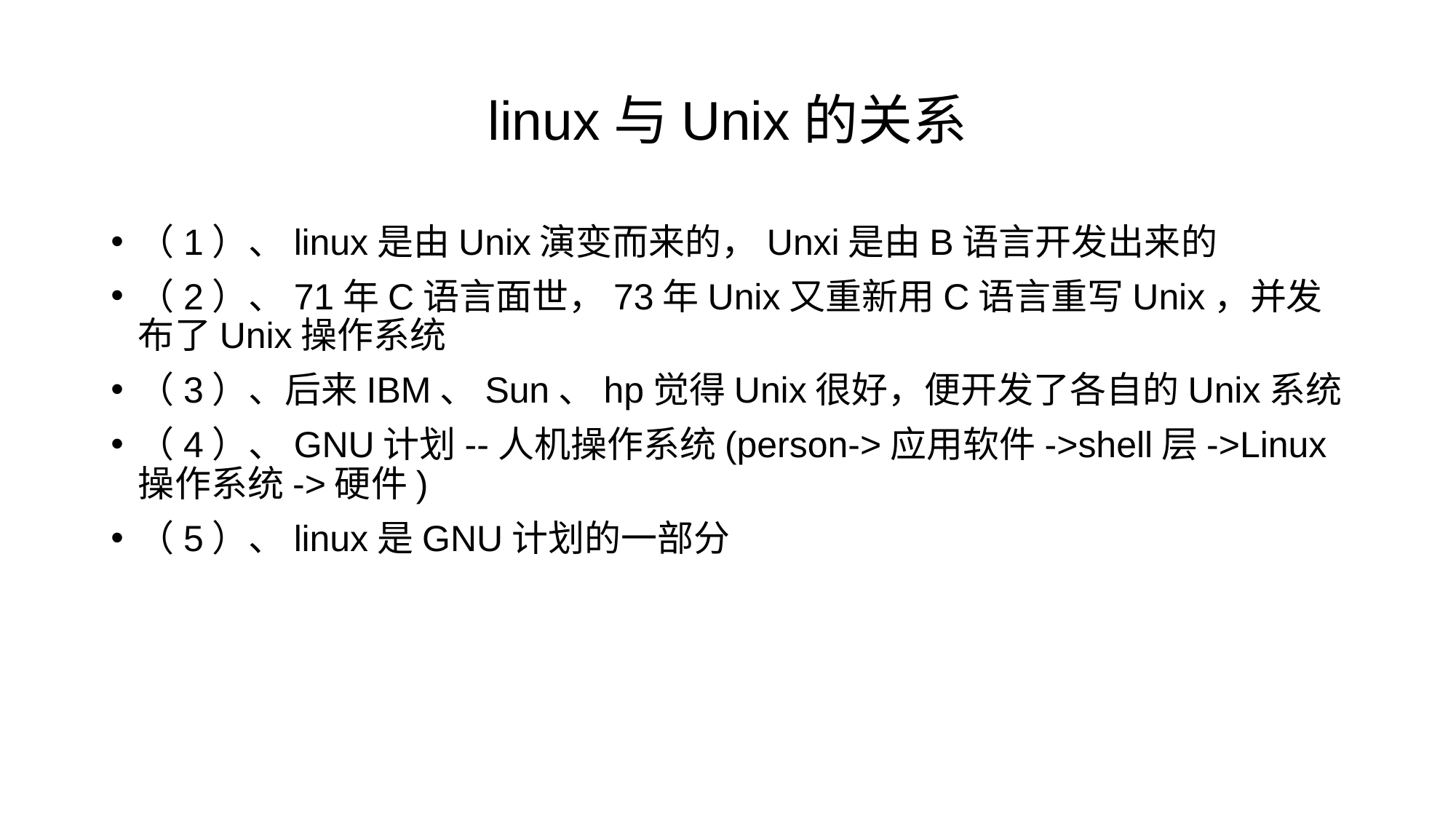

# linux与Unix的关系
（1）、linux是由Unix演变而来的，Unxi是由B语言开发出来的
（2）、71年C语言面世，73年Unix又重新用C语言重写Unix，并发布了Unix操作系统
（3）、后来IBM、Sun、hp觉得Unix很好，便开发了各自的Unix系统
（4）、GNU计划--人机操作系统(person->应用软件->shell层->Linux操作系统->硬件)
（5）、linux是GNU计划的一部分